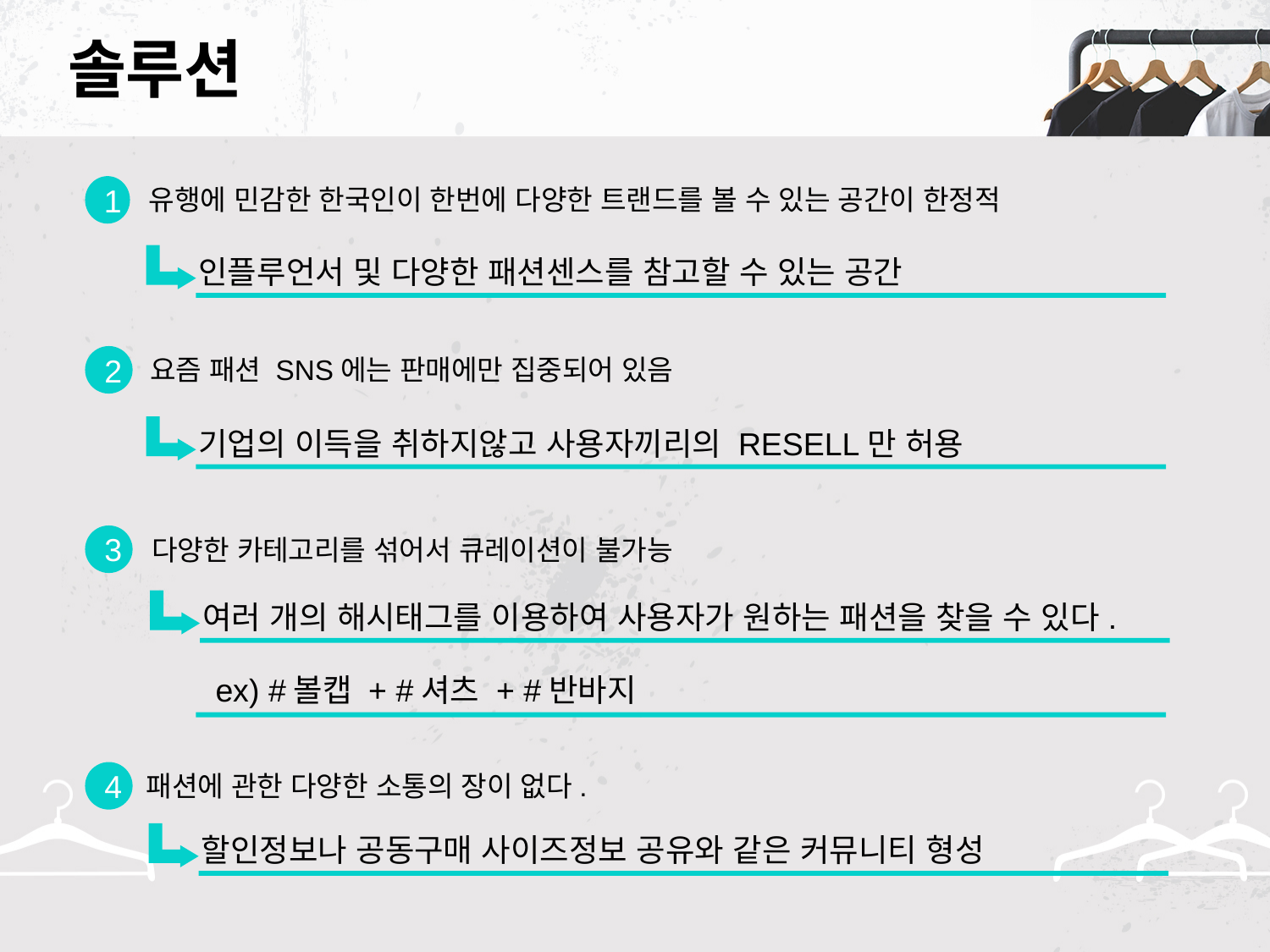

# 솔루션
1
유행에 민감한 한국인이 한번에 다양한 트랜드를 볼 수 있는 공간이 한정적

인플루언서 및 다양한 패션센스를 참고할 수 있는 공간

2
요즘 패션 SNS에는 판매에만 집중되어 있음

기업의 이득을 취하지않고 사용자끼리의 RESELL만 허용

3
다양한 카테고리를 섞어서 큐레이션이 불가능

여러 개의 해시태그를 이용하여 사용자가 원하는 패션을 찾을 수 있다.

ex) #볼캡 + #셔츠 + #반바지

패션에 관한 다양한 소통의 장이 없다.
4

할인정보나 공동구매 사이즈정보 공유와 같은 커뮤니티 형성